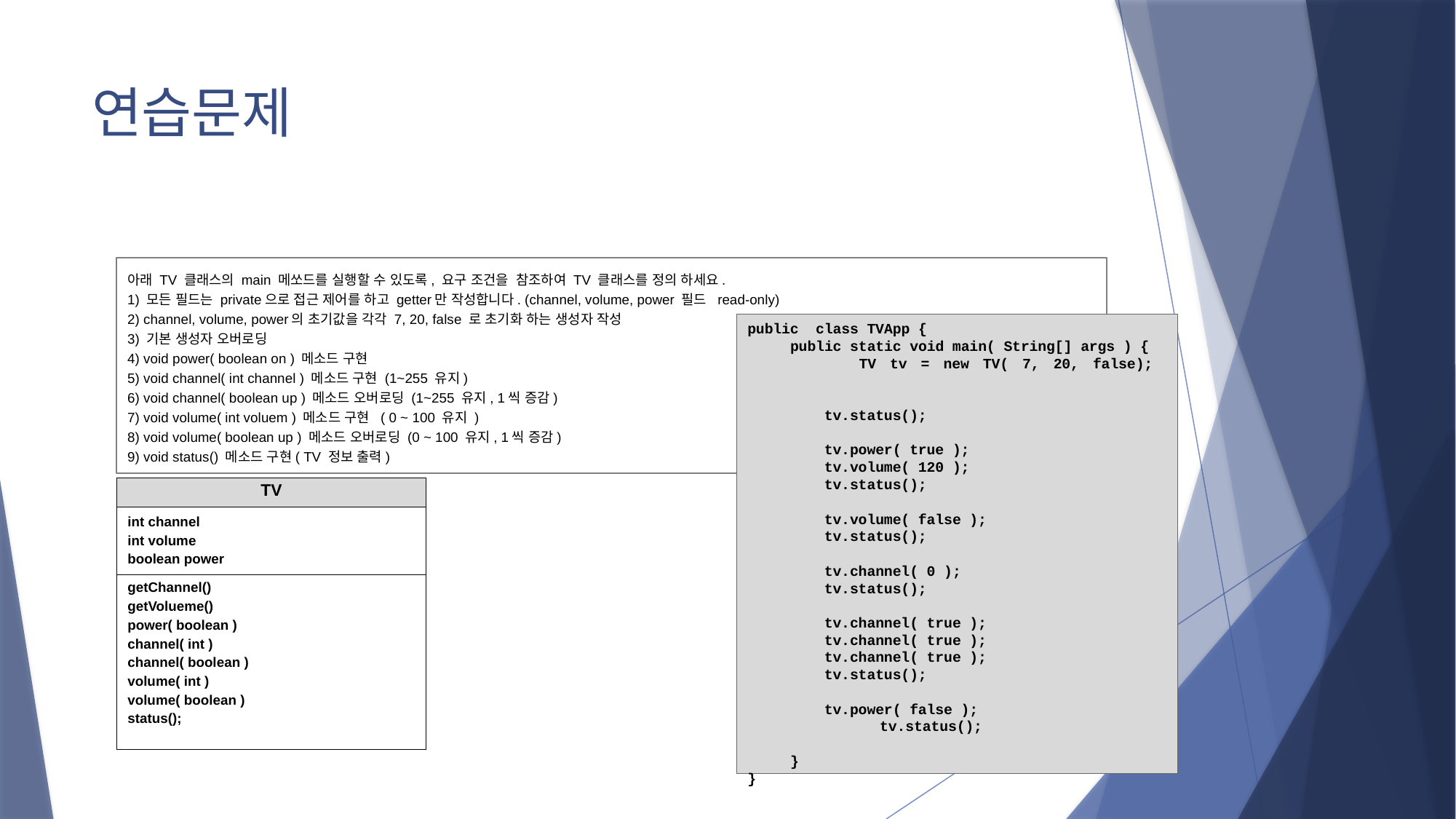

# 연습문제

아래 TV 클래스의 main 메쏘드를 실행할 수 있도록, 요구 조건을  참조하여 TV 클래스를 정의 하세요.
1) 모든 필드는 private으로 접근 제어를 하고 getter만 작성합니다. (channel, volume, power 필드  read-only)
2) channel, volume, power의 초기값을 각각 7, 20, false 로 초기화 하는 생성자 작성
3) 기본 생성자 오버로딩
4) void power( boolean on ) 메소드 구현
5) void channel( int channel ) 메소드 구현 (1~255 유지)
6) void channel( boolean up ) 메소드 오버로딩 (1~255 유지, 1씩 증감)
7) void volume( int voluem ) 메소드 구현  ( 0 ~ 100 유지 )
8) void volume( boolean up ) 메소드 오버로딩 (0 ~ 100 유지, 1씩 증감)
9) void status() 메소드 구현( TV 정보 출력)
public  class TVApp {
     public static void main( String[] args ) {
        TV tv = new TV( 7, 20, false);

         tv.status();

         tv.power( true );
         tv.volume( 120 );
         tv.status();

         tv.volume( false );
         tv.status();

         tv.channel( 0 );
         tv.status();

         tv.channel( true );
         tv.channel( true );
         tv.channel( true );
         tv.status();

         tv.power( false );
         tv.status();
     }
}
| TV |
| --- |
| int channel int volume boolean power |
| getChannel() getVolueme() power( boolean ) channel( int ) channel( boolean ) volume( int ) volume( boolean ) status(); |